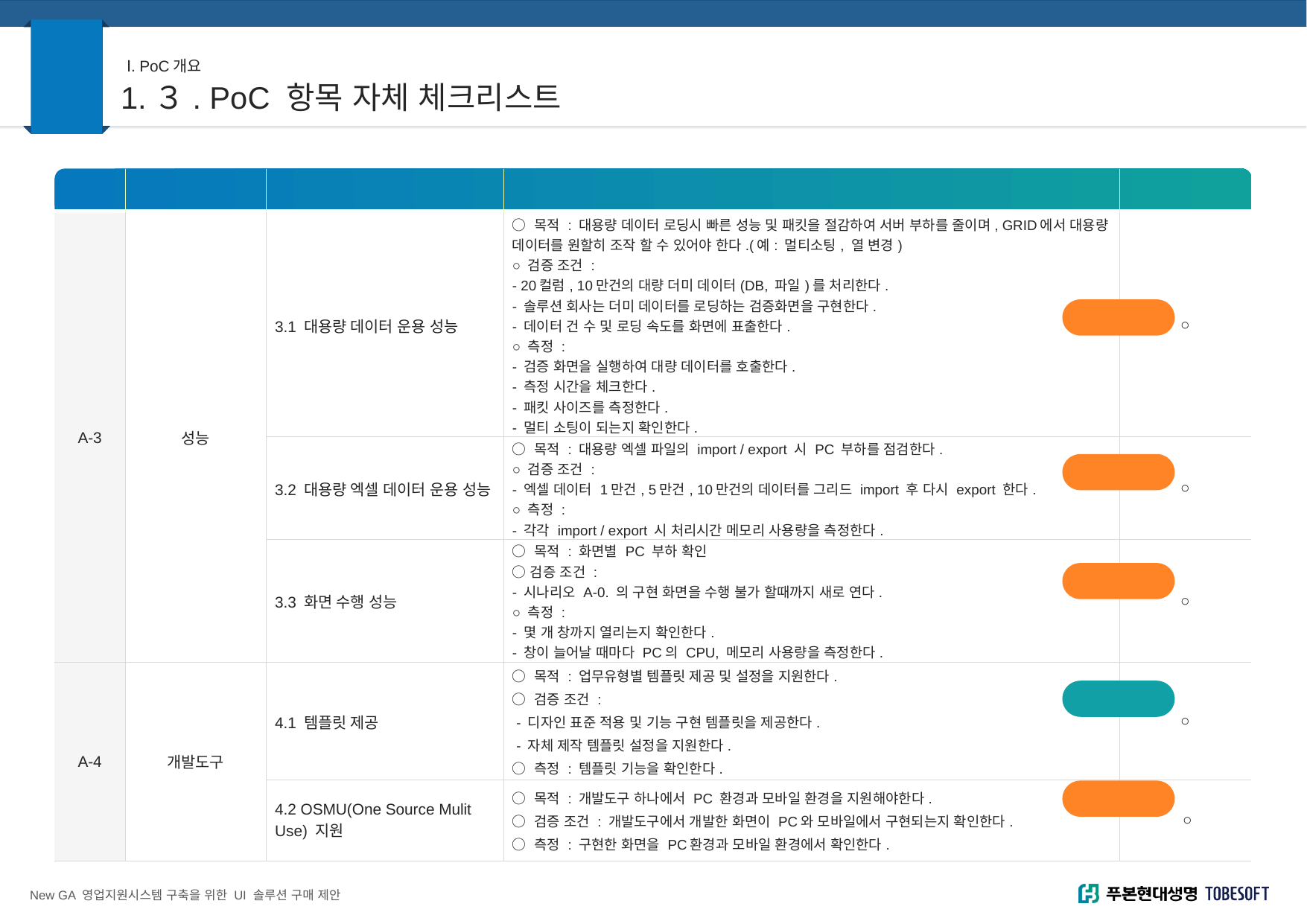

#. 별첨
Ⅰ
Ⅰ. PoC개요
1.３. PoC 항목 자체 체크리스트
| 번호 | 분류 | 평가항목 | 시나리오 | 지원여부 (O/X/△) |
| --- | --- | --- | --- | --- |
| A-3 | 성능 | 3.1 대용량 데이터 운용 성능 | ○ 목적 : 대용량 데이터 로딩시 빠른 성능 및 패킷을 절감하여 서버 부하를 줄이며, GRID에서 대용량 데이터를 원할히 조작 할 수 있어야 한다.(예: 멀티소팅, 열 변경) ○ 검증 조건 : - 20컬럼, 10만건의 대량 더미 데이터(DB, 파일)를 처리한다. - 솔루션 회사는 더미 데이터를 로딩하는 검증화면을 구현한다. - 데이터 건 수 및 로딩 속도를 화면에 표출한다. ○ 측정 : - 검증 화면을 실행하여 대량 데이터를 호출한다. - 측정 시간을 체크한다. - 패킷 사이즈를 측정한다. - 멀티 소팅이 되는지 확인한다. | ○ |
|  |  | 3.2 대용량 엑셀 데이터 운용 성능 | ○ 목적 : 대용량 엑셀 파일의 import / export 시 PC 부하를 점검한다. ○ 검증 조건 : - 엑셀 데이터 1만건, 5만건, 10만건의 데이터를 그리드 import 후 다시 export 한다. ○ 측정 : - 각각 import / export 시 처리시간 메모리 사용량을 측정한다. | ○ |
|  |  | 3.3 화면 수행 성능 | ○ 목적 : 화면별 PC 부하 확인 ○ 검증 조건 : - 시나리오 A-0. 의 구현 화면을 수행 불가 할때까지 새로 연다. ○ 측정 : - 몇 개 창까지 열리는지 확인한다. - 창이 늘어날 때마다 PC의 CPU, 메모리 사용량을 측정한다. | ○ |
| A-4 | 개발도구 | 4.1 템플릿 제공 | ○ 목적 : 업무유형별 템플릿 제공 및 설정을 지원한다. ○ 검증 조건 : - 디자인 표준 적용 및 기능 구현 템플릿을 제공한다. - 자체 제작 템플릿 설정을 지원한다. ○ 측정 : 템플릿 기능을 확인한다. | ○ |
|  |  | 4.2 OSMU(One Source Mulit Use) 지원 | ○ 목적 : 개발도구 하나에서 PC 환경과 모바일 환경을 지원해야한다. ○ 검증 조건 : 개발도구에서 개발한 화면이 PC와 모바일에서 구현되는지 확인한다. ○ 측정 : 구현한 화면을 PC환경과 모바일 환경에서 확인한다. | ○ |

시연

시연

시연

문서

시연